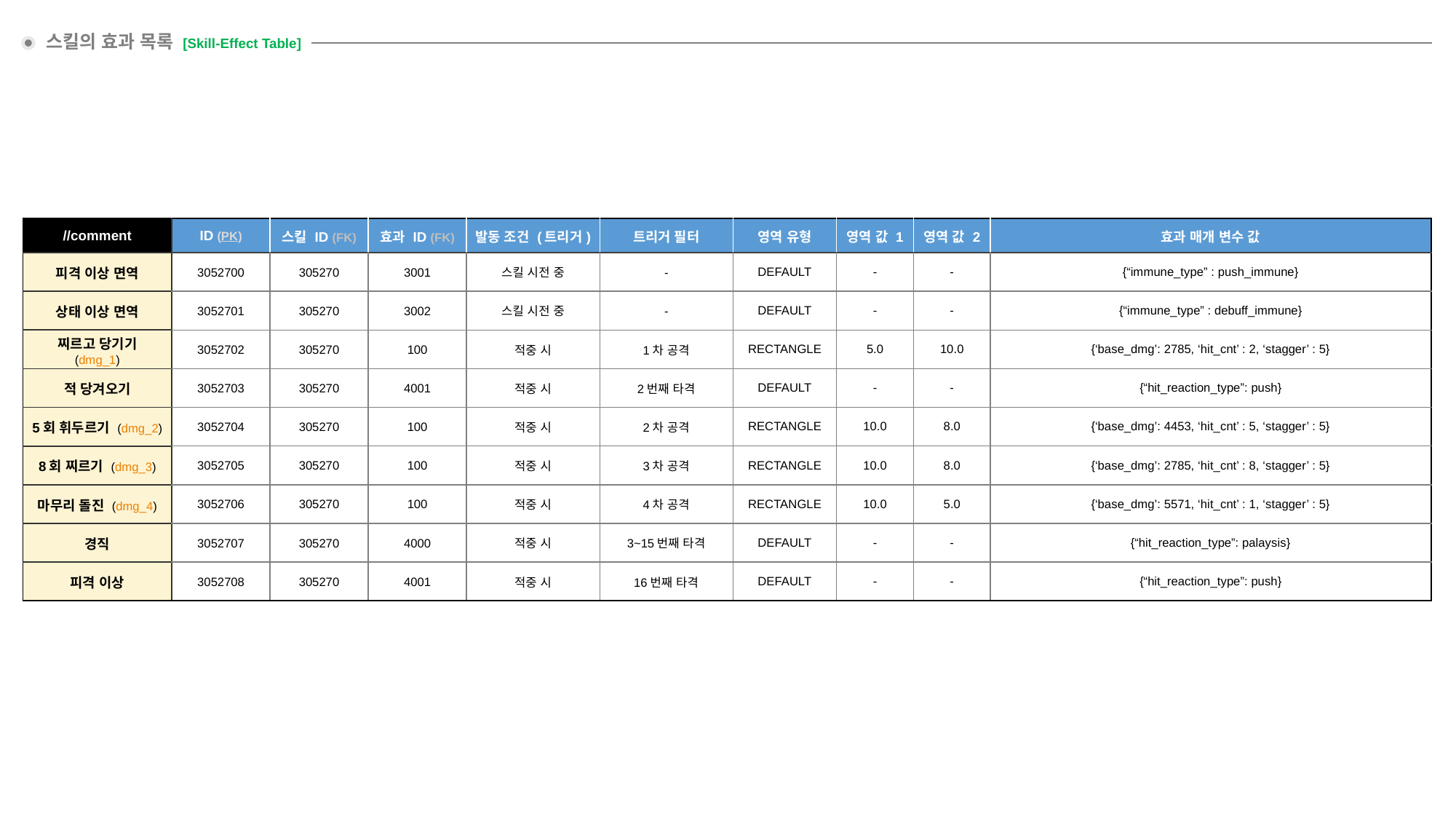

스킬의 효과 목록 [Skill-Effect Table]

| //comment | ID (PK) | 스킬 ID (FK) | 효과 ID (FK) | 발동 조건 (트리거) | 트리거 필터 | 영역 유형 | 영역 값 1 | 영역 값 2 | 효과 매개 변수 값 |
| --- | --- | --- | --- | --- | --- | --- | --- | --- | --- |
| 피격 이상 면역 | 3052700 | 305270 | 3001 | 스킬 시전 중 | - | DEFAULT | - | - | {“immune\_type” : push\_immune} |
| 상태 이상 면역 | 3052701 | 305270 | 3002 | 스킬 시전 중 | - | DEFAULT | - | - | {“immune\_type” : debuff\_immune} |
| 찌르고 당기기 (dmg\_1) | 3052702 | 305270 | 100 | 적중 시 | 1차 공격 | RECTANGLE | 5.0 | 10.0 | {‘base\_dmg’: 2785, ‘hit\_cnt’ : 2, ‘stagger’ : 5} |
| 적 당겨오기 | 3052703 | 305270 | 4001 | 적중 시 | 2번째 타격 | DEFAULT | - | - | {“hit\_reaction\_type”: push} |
| 5회 휘두르기 (dmg\_2) | 3052704 | 305270 | 100 | 적중 시 | 2차 공격 | RECTANGLE | 10.0 | 8.0 | {‘base\_dmg’: 4453, ‘hit\_cnt’ : 5, ‘stagger’ : 5} |
| 8회 찌르기 (dmg\_3) | 3052705 | 305270 | 100 | 적중 시 | 3차 공격 | RECTANGLE | 10.0 | 8.0 | {‘base\_dmg’: 2785, ‘hit\_cnt’ : 8, ‘stagger’ : 5} |
| 마무리 돌진 (dmg\_4) | 3052706 | 305270 | 100 | 적중 시 | 4차 공격 | RECTANGLE | 10.0 | 5.0 | {‘base\_dmg’: 5571, ‘hit\_cnt’ : 1, ‘stagger’ : 5} |
| 경직 | 3052707 | 305270 | 4000 | 적중 시 | 3~15번째 타격 | DEFAULT | - | - | {“hit\_reaction\_type”: palaysis} |
| 피격 이상 | 3052708 | 305270 | 4001 | 적중 시 | 16번째 타격 | DEFAULT | - | - | {“hit\_reaction\_type”: push} |